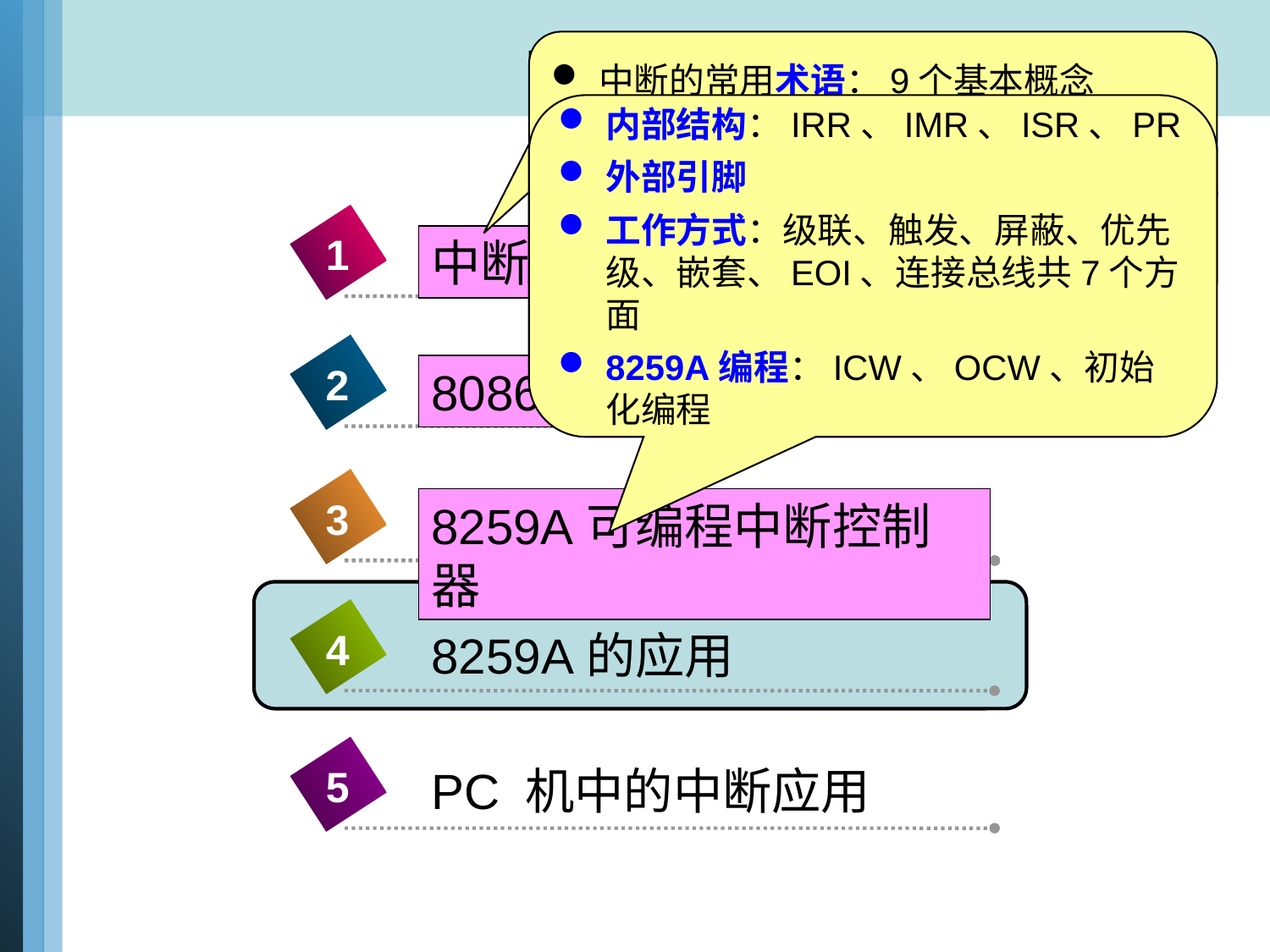

# 内容概要
中断的常用术语：9个基本概念
中断过程：申请、判优、响应、服务
中断管理：识别、优先级、嵌套
内部结构：IRR、IMR、ISR、PR
外部引脚
工作方式：级联、触发、屏蔽、优先级、嵌套、EOI、连接总线共7个方面
8259A编程：ICW、OCW、初始化编程
中断类型：分类、特点、优先级
中断向量：会画、会编程设置

1
中断技术概述

1
中断技术概述

2
8086/8088 微机中断系统

2
8086/8088 微机中断系统

3
8259A可编程中断控制器

3
8259A可编程中断控制器

4
8259A的应用

5
PC 机中的中断应用

136